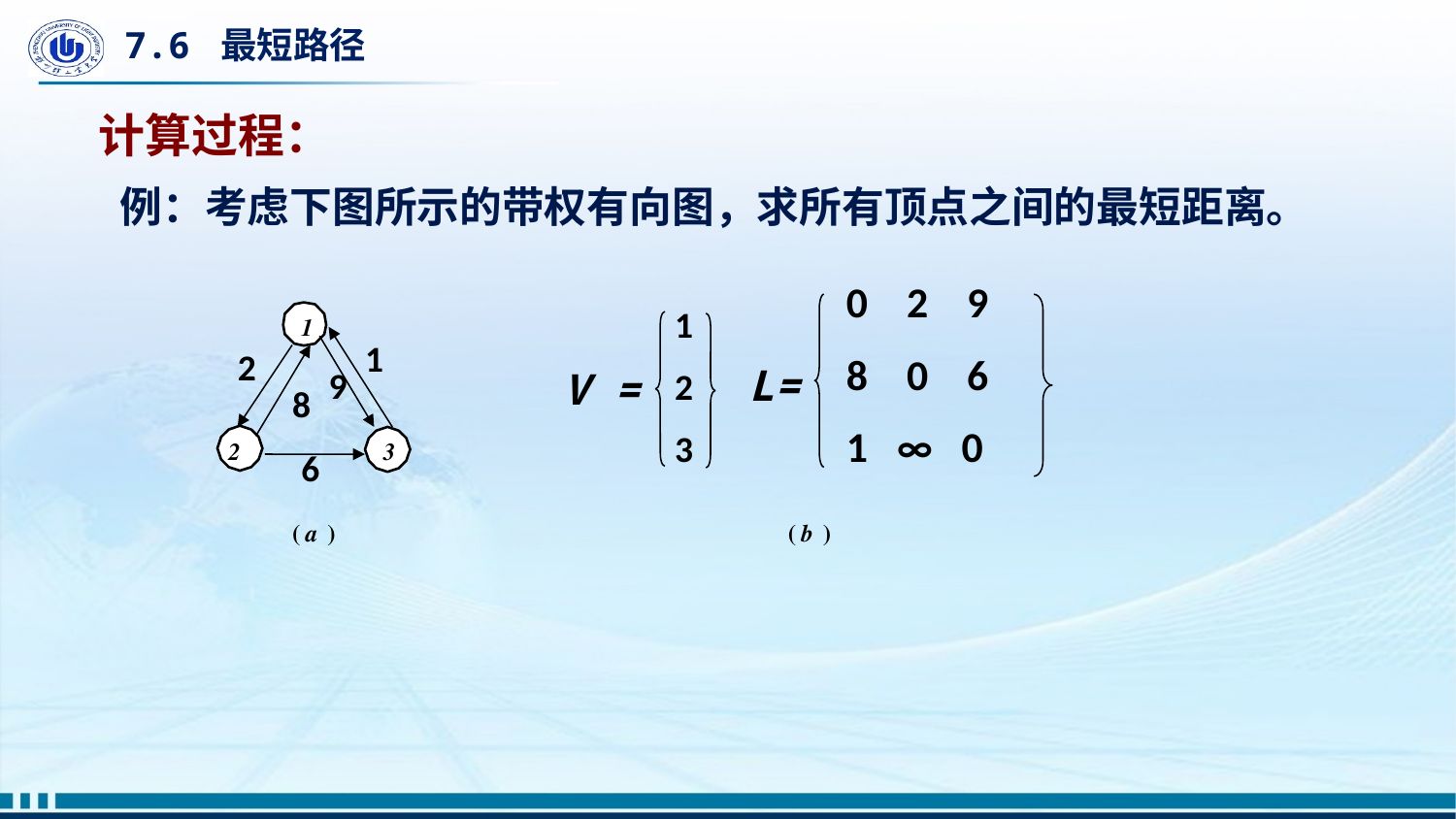

# 7.6 最短路径
计算过程：
例：考虑下图所示的带权有向图，求所有顶点之间的最短距离。
0    2    9
8    0    6
1   ∞   0

1
2
3

L=
V =
(
b
)

1

2

1
2

8
9
3
6

(
a
)